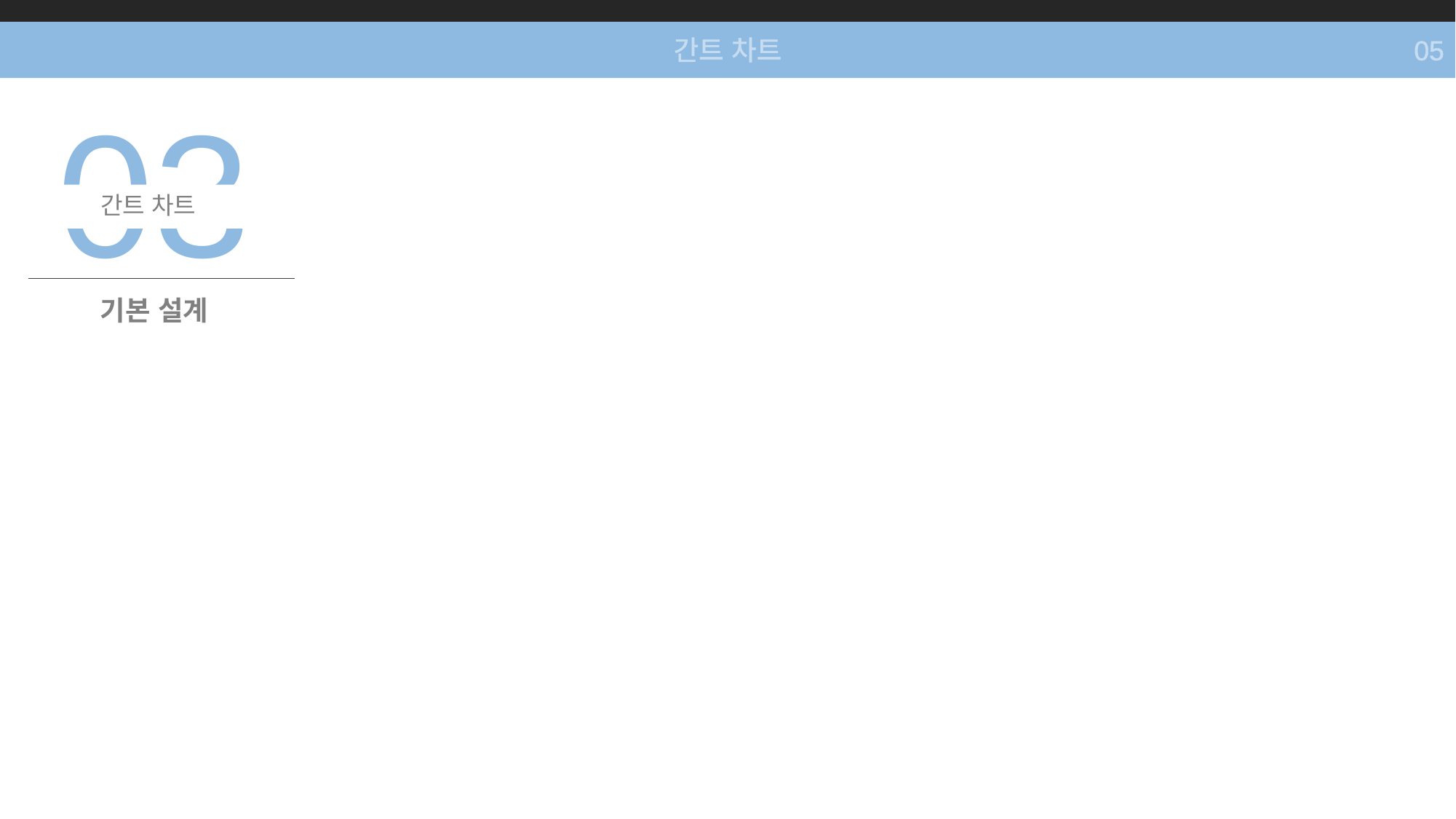

간트 차트
05
03
간트 차트

기본 설계